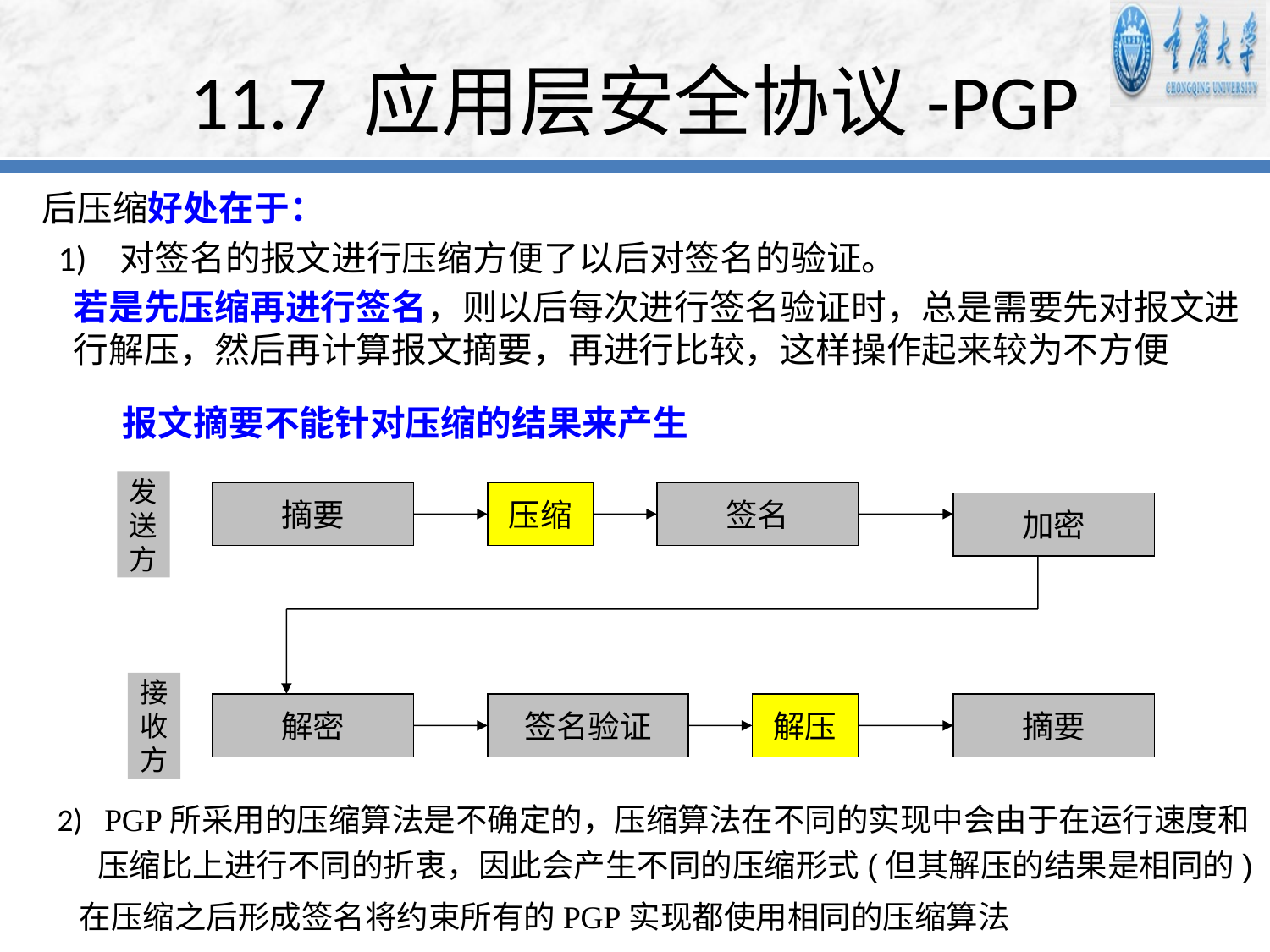

# 11.7 应用层安全协议-PGP
 后压缩好处在于：
    1)   对签名的报文进行压缩方便了以后对签名的验证。
     若是先压缩再进行签名，则以后每次进行签名验证时，总是需要先对报文进行解压，然后再计算报文摘要，再进行比较，这样操作起来较为不方便
           报文摘要不能针对压缩的结果来产生
发
送
方
摘要
压缩
签名
加密

接
收
方
解密
签名验证
解压
摘要

 2)   PGP所采用的压缩算法是不确定的，压缩算法在不同的实现中会由于在运行速度和 压缩比上进行不同的折衷，因此会产生不同的压缩形式(但其解压的结果是相同的)
   在压缩之后形成签名将约束所有的PGP实现都使用相同的压缩算法